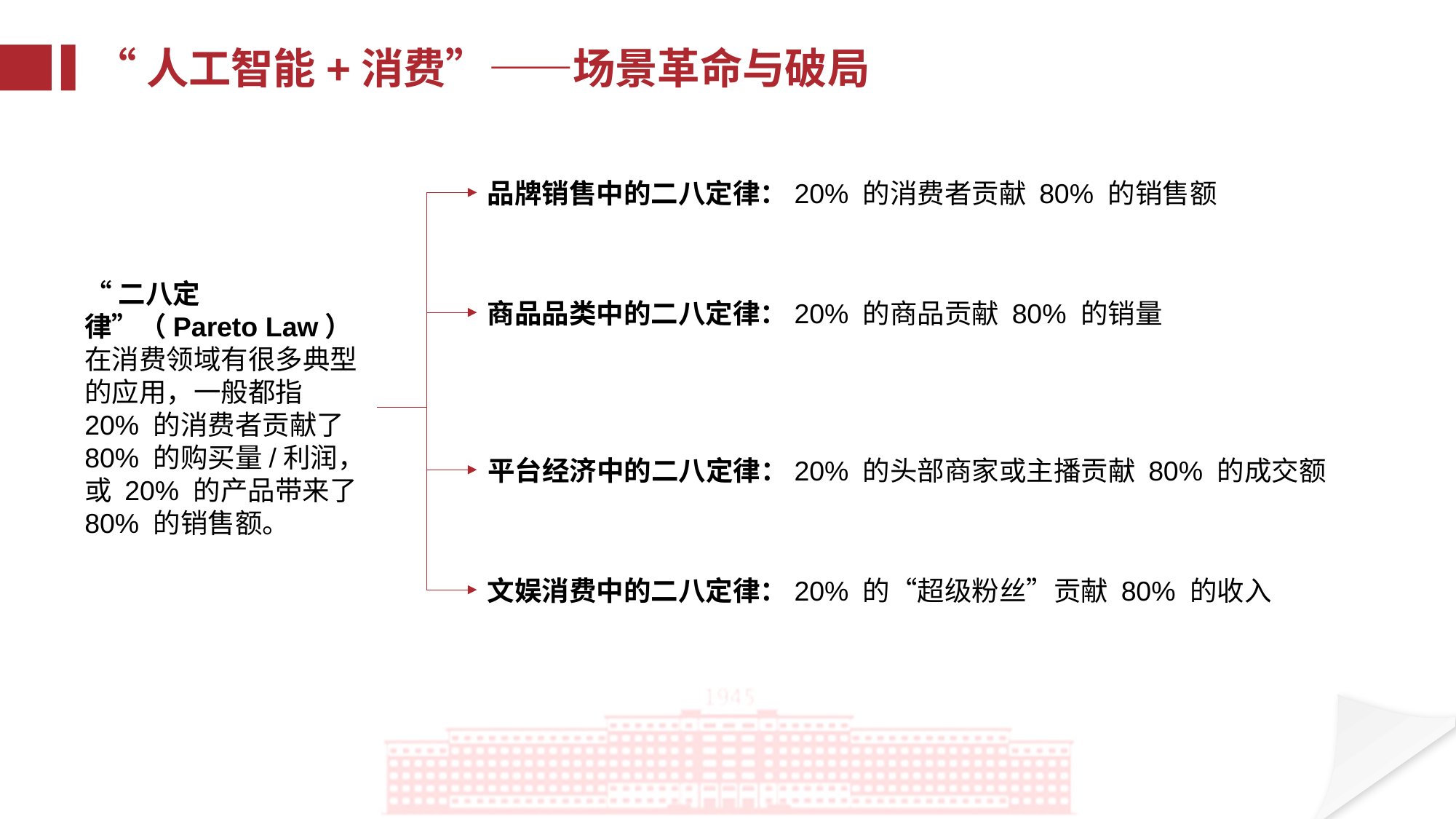

“人工智能+消费”——场景革命与破局
品牌销售中的二八定律：20% 的消费者贡献 80% 的销售额
“二八定律”（Pareto Law）在消费领域有很多典型的应用，一般都指 20% 的消费者贡献了 80% 的购买量/利润，或 20% 的产品带来了 80% 的销售额。
商品品类中的二八定律：20% 的商品贡献 80% 的销量
平台经济中的二八定律：20% 的头部商家或主播贡献 80% 的成交额
文娱消费中的二八定律：20% 的“超级粉丝”贡献 80% 的收入